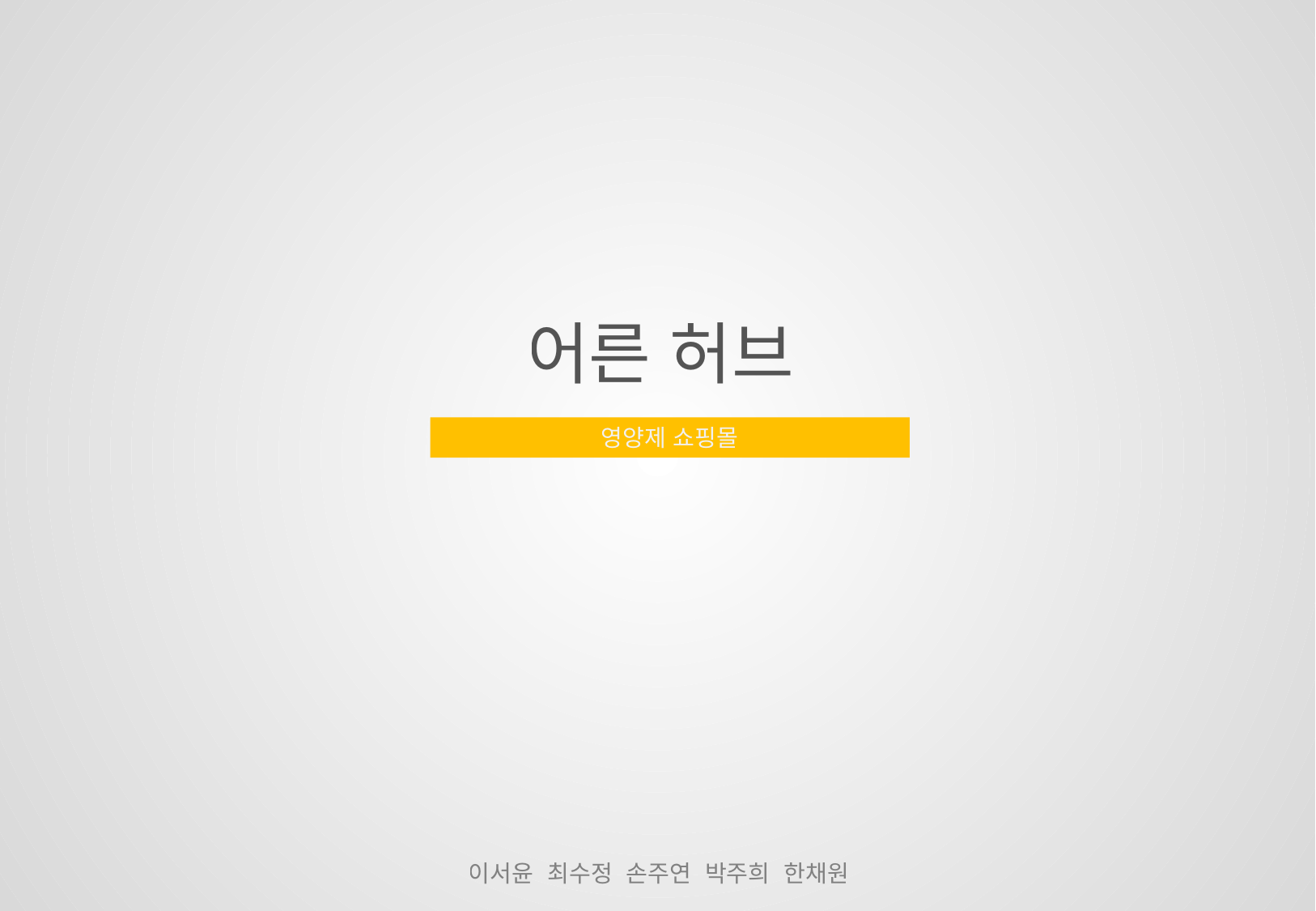

어른 허브
영양제 쇼핑몰

이서윤  최수정  손주연  박주희  한채원